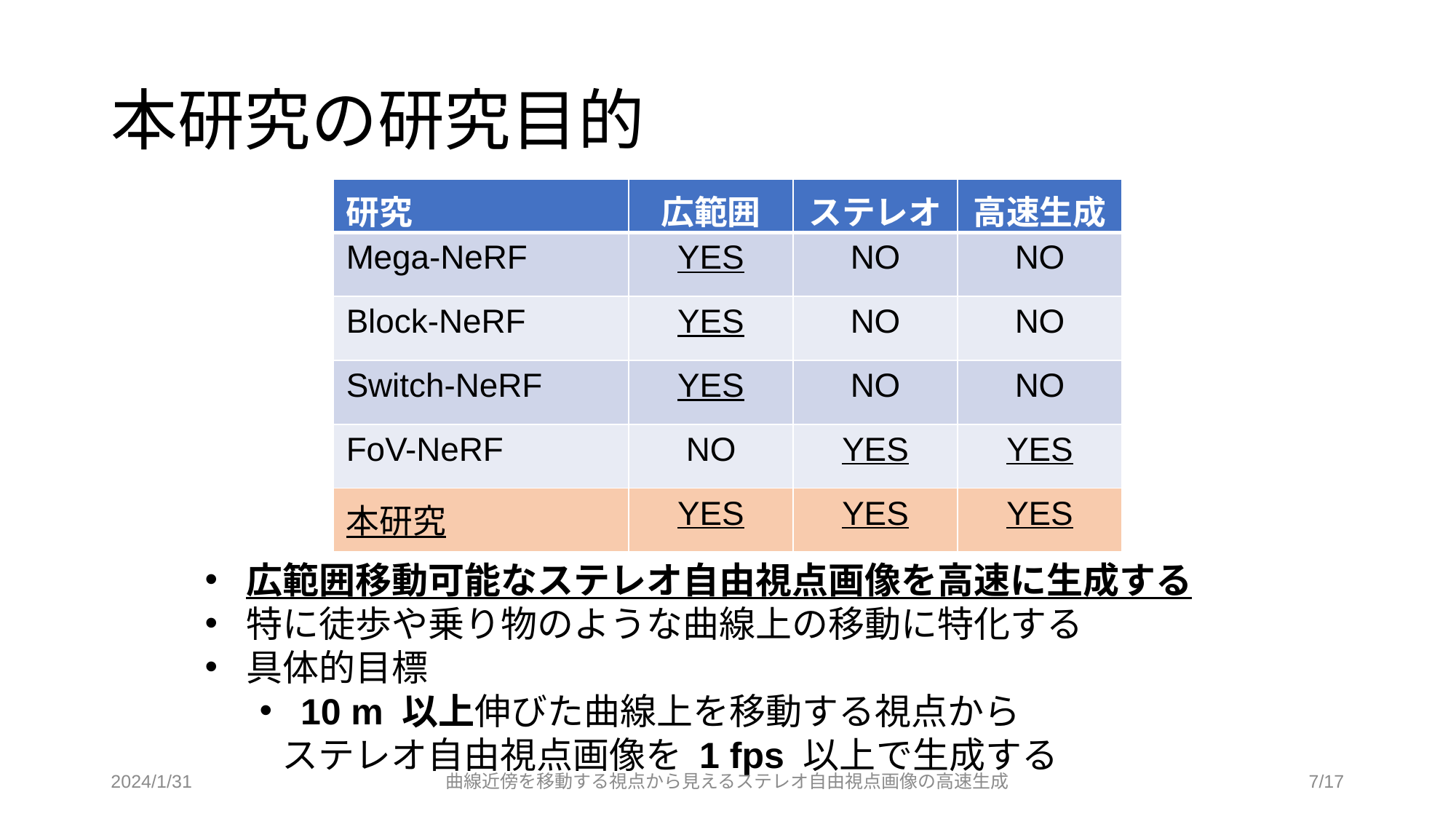

# 本研究の研究目的
| 研究 | 広範囲 | ステレオ | 高速生成 |
| --- | --- | --- | --- |
| Mega-NeRF | YES | NO | NO |
| Block-NeRF | YES | NO | NO |
| Switch-NeRF | YES | NO | NO |
| FoV-NeRF | NO | YES | YES |
| 本研究 | YES | YES | YES |
広範囲移動可能なステレオ自由視点画像を高速に生成する
特に徒歩や乗り物のような曲線上の移動に特化する
具体的目標
10 m 以上伸びた曲線上を移動する視点から
　     ステレオ自由視点画像を 1 fps 以上で生成する
2024/1/31
曲線近傍を移動する視点から見えるステレオ自由視点画像の高速生成
7/17